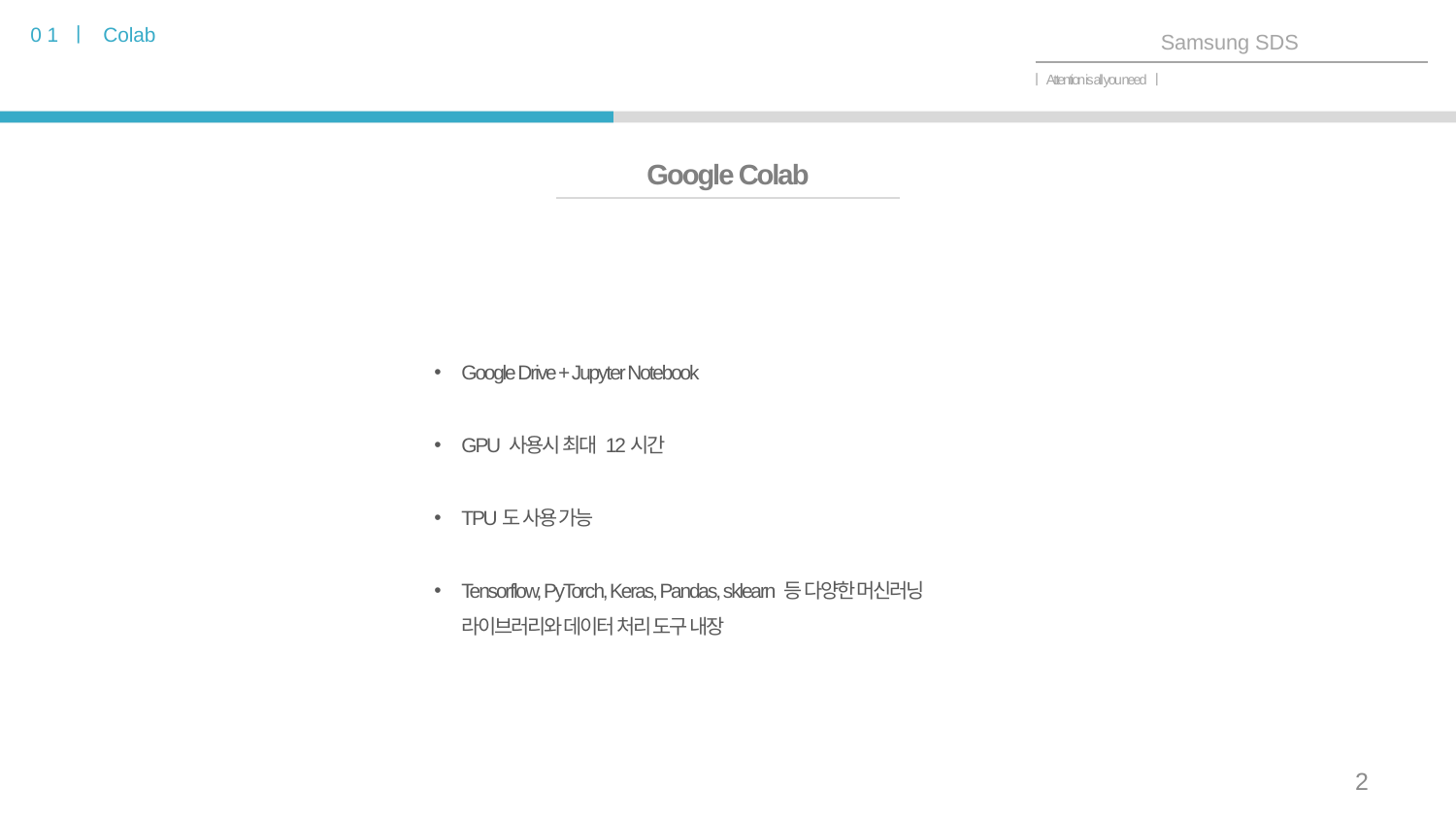

0 1 ㅣ  Colab
Samsung SDS
ㅣAttention is all you needㅣ

Google Colab
Google Drive + Jupyter Notebook

GPU 사용시 최대 12시간

TPU도 사용 가능

Tensorflow, PyTorch, Keras, Pandas, sklearn 등 다양한 머신러닝 라이브러리와 데이터 처리 도구 내장
2